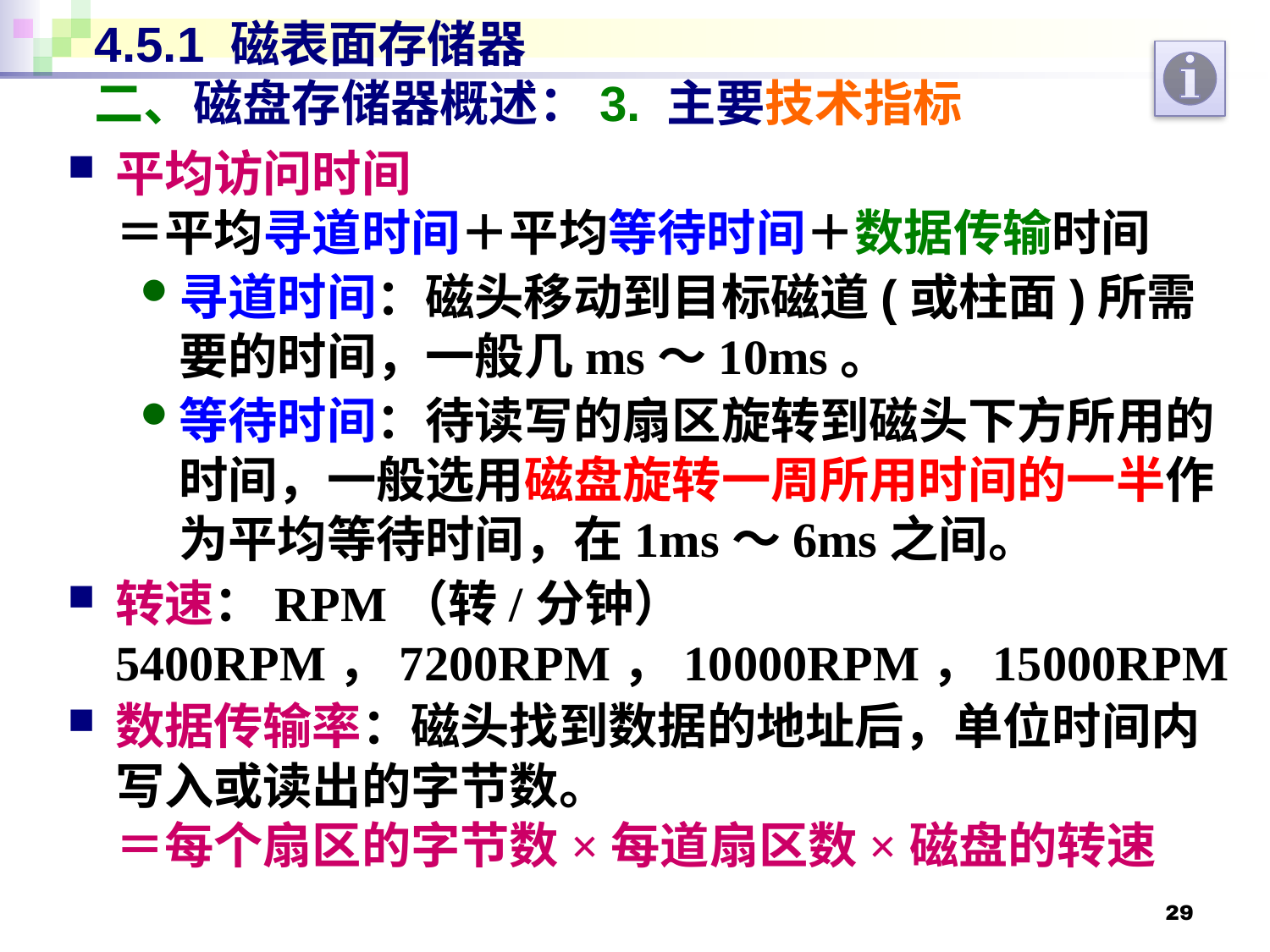

# 4.5.1 磁表面存储器 二、磁盘存储器概述：3. 主要技术指标

平均访问时间
＝平均寻道时间＋平均等待时间＋数据传输时间
寻道时间：磁头移动到目标磁道(或柱面)所需要的时间，一般几ms～10ms。
等待时间：待读写的扇区旋转到磁头下方所用的时间，一般选用磁盘旋转一周所用时间的一半作为平均等待时间，在1ms～6ms之间。
转速：RPM（转/分钟）
5400RPM，7200RPM，10000RPM，15000RPM
数据传输率：磁头找到数据的地址后，单位时间内写入或读出的字节数。
＝每个扇区的字节数×每道扇区数×磁盘的转速
29